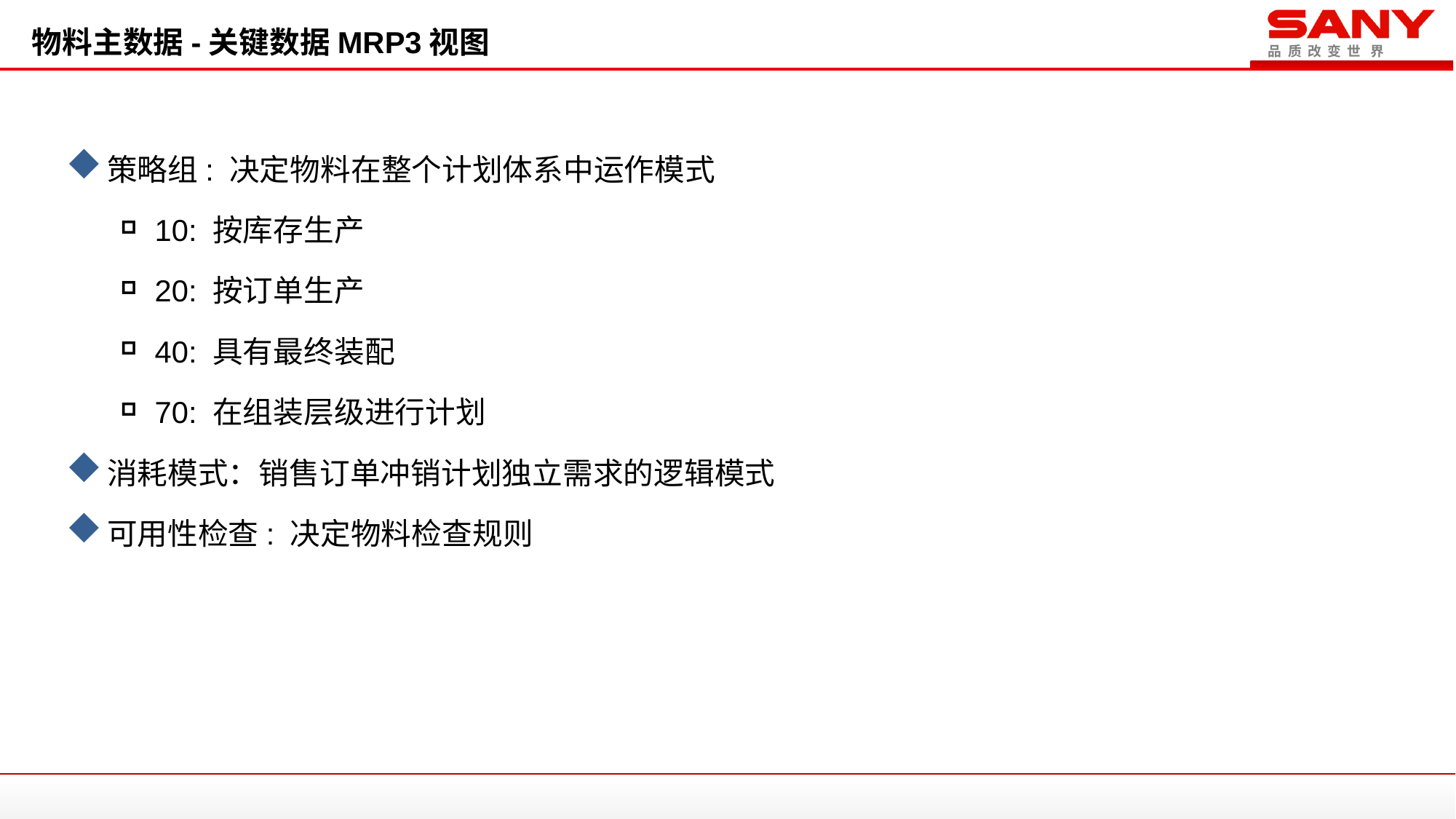

物料主数据-关键数据MRP3视图
策略组: 决定物料在整个计划体系中运作模式
10: 按库存生产
20: 按订单生产
40: 具有最终装配
70: 在组装层级进行计划
消耗模式：销售订单冲销计划独立需求的逻辑模式
可用性检查: 决定物料检查规则